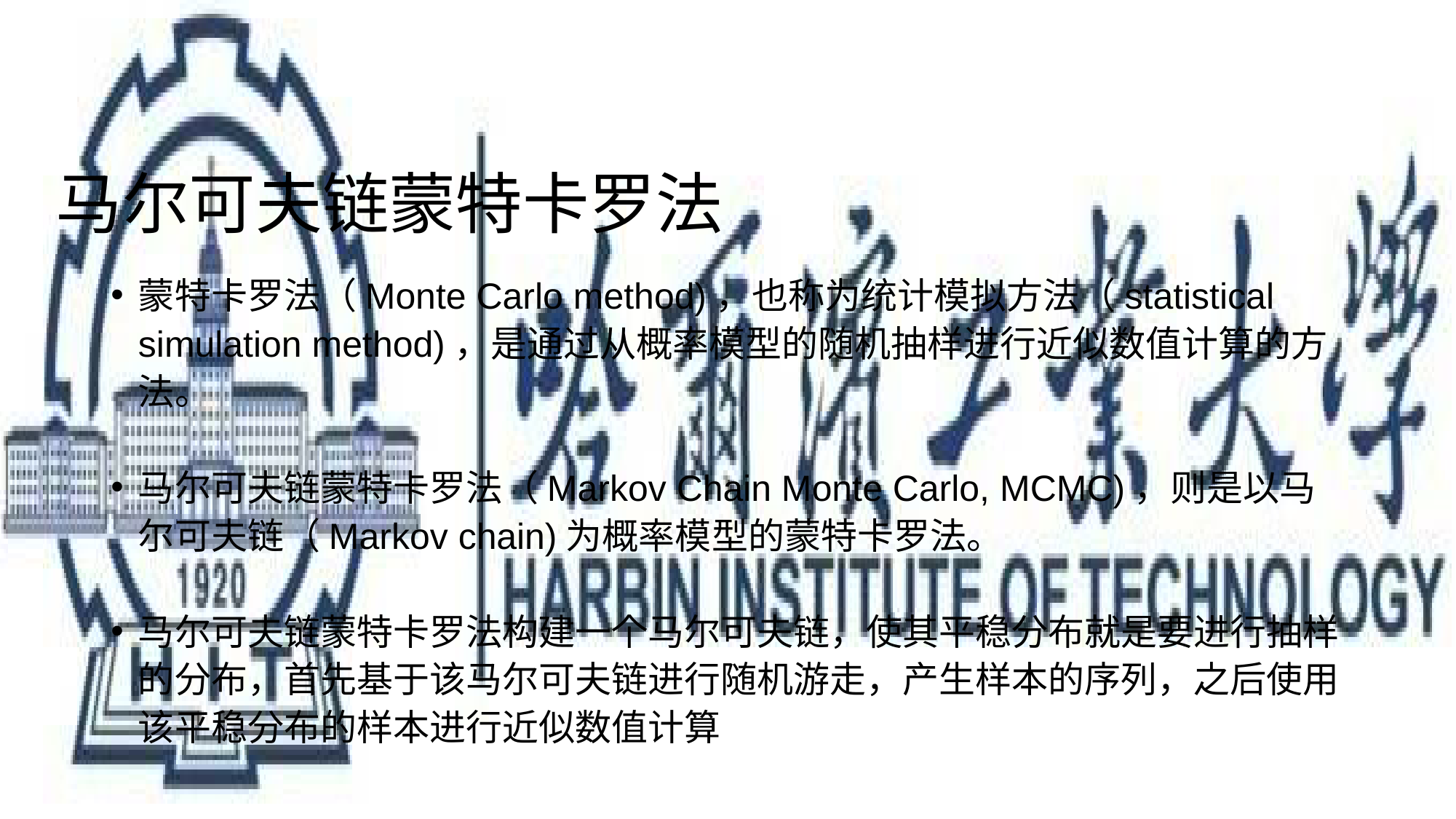

# 马尔可夫链蒙特卡罗法
蒙特卡罗法（Monte Carlo method)，也称为统计模拟方法（statistical simulation method)，是通过从概率模型的随机抽样进行近似数值计算的方法。

马尔可夫链蒙特卡罗法（Markov Chain Monte Carlo, MCMC)，则是以马尔可夫链（Markov chain)为概率模型的蒙特卡罗法。

马尔可夫链蒙特卡罗法构建一个马尔可夫链，使其平稳分布就是要进行抽样的分布，首先基于该马尔可夫链进行随机游走，产生样本的序列，之后使用该平稳分布的样本进行近似数值计算